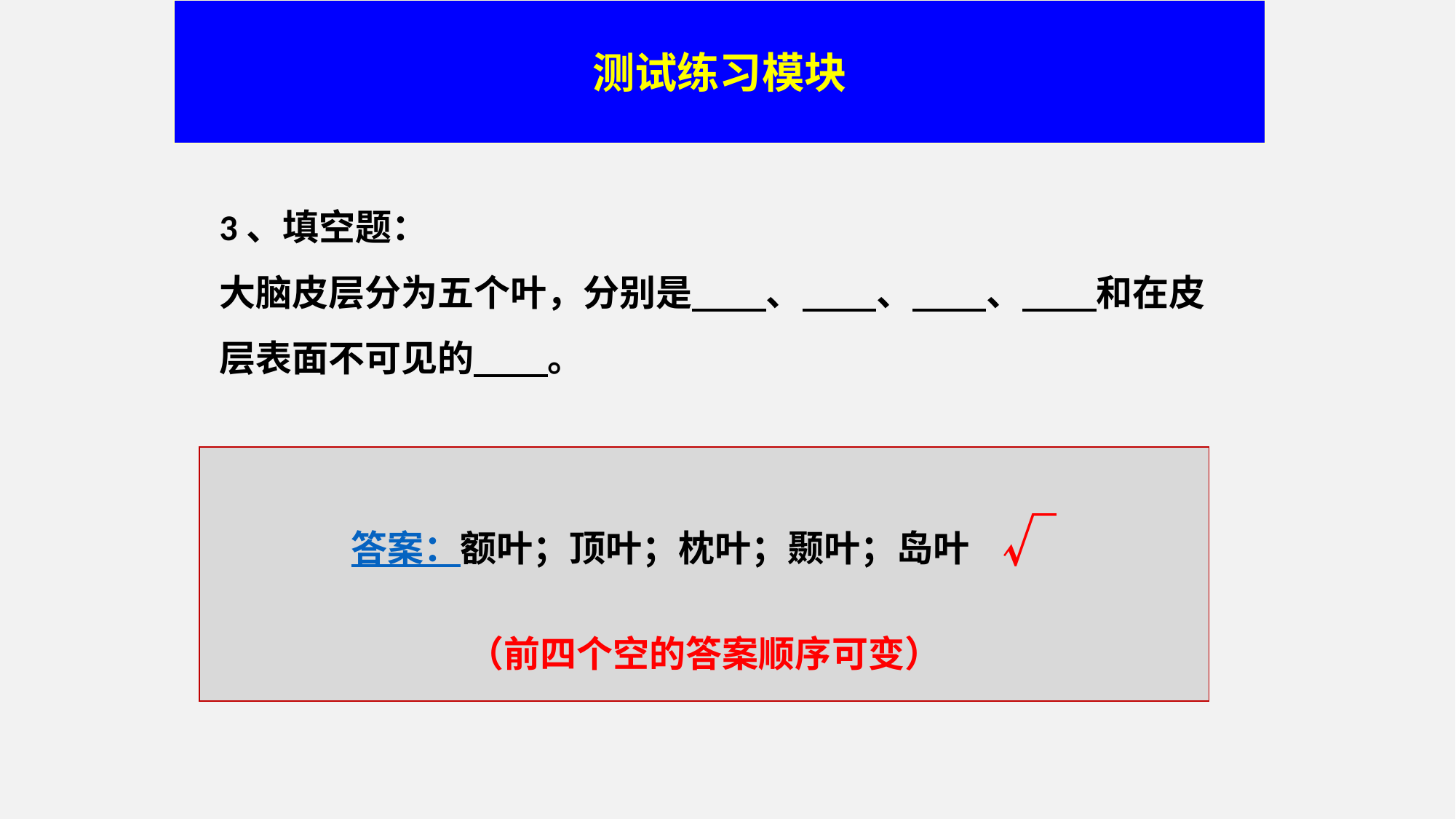

测试练习模块
3、填空题：
大脑皮层分为五个叶，分别是         、         、         、         和在皮层表面不可见的         。
答案：额叶；顶叶；枕叶；颞叶；岛叶    √
（前四个空的答案顺序可变）